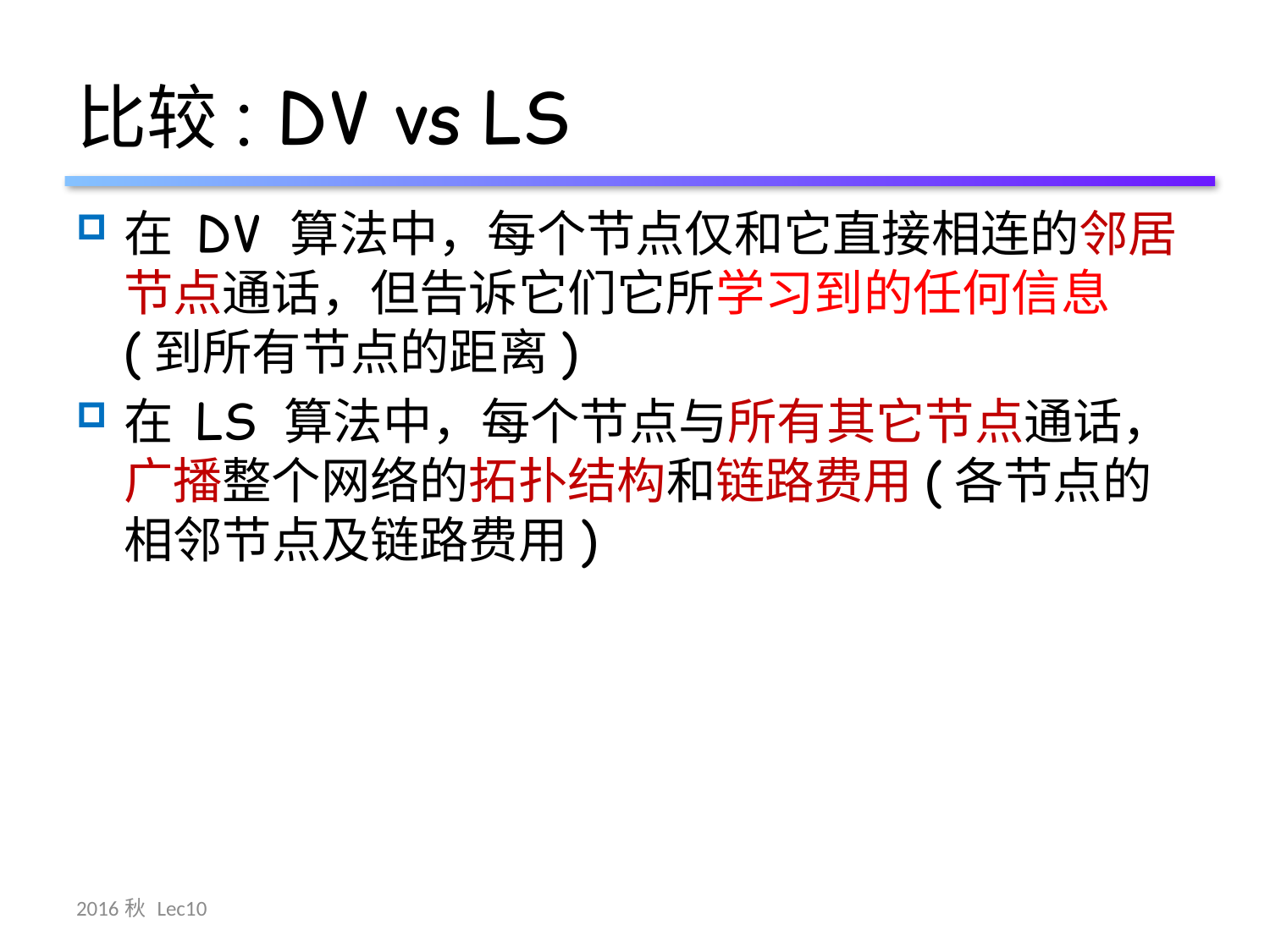

# 比较: DV vs LS
在 DV 算法中，每个节点仅和它直接相连的邻居节点通话，但告诉它们它所学习到的任何信息 (到所有节点的距离)
在 LS 算法中，每个节点与所有其它节点通话，广播整个网络的拓扑结构和链路费用(各节点的相邻节点及链路费用)
2016秋 Lec10
69